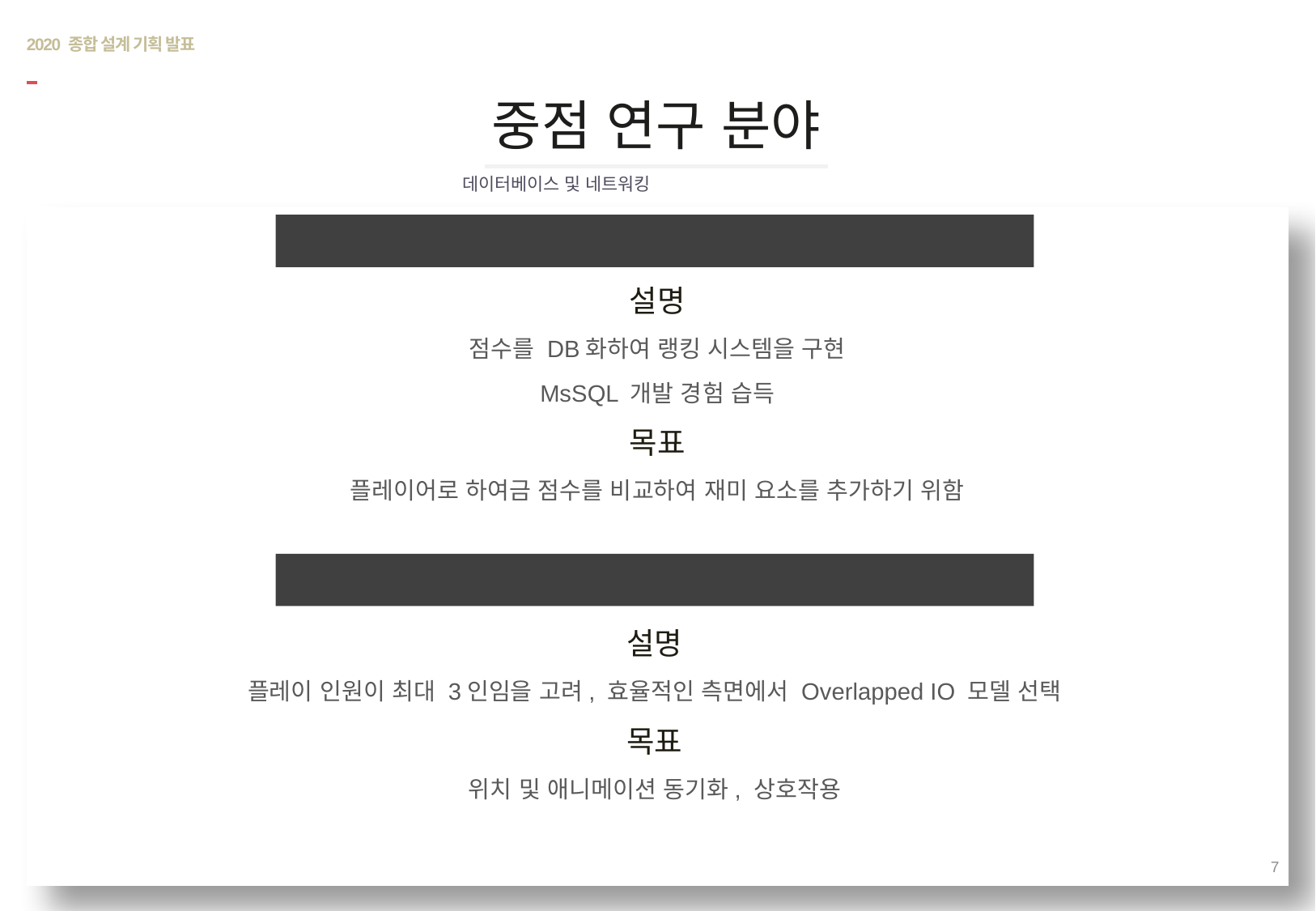

# 2020 종합 설계 기획 발표
중점 연구 분야
데이터베이스 및 네트워킹

랭킹 시스템
설명
점수를 DB화하여 랭킹 시스템을 구현
MsSQL 개발 경험 습득
목표
플레이어로 하여금 점수를 비교하여 재미 요소를 추가하기 위함
Overlapped IO 모델을 이용한 네트워킹
설명
플레이 인원이 최대 3인임을 고려, 효율적인 측면에서 Overlapped IO 모델 선택
목표
위치 및 애니메이션 동기화, 상호작용
7